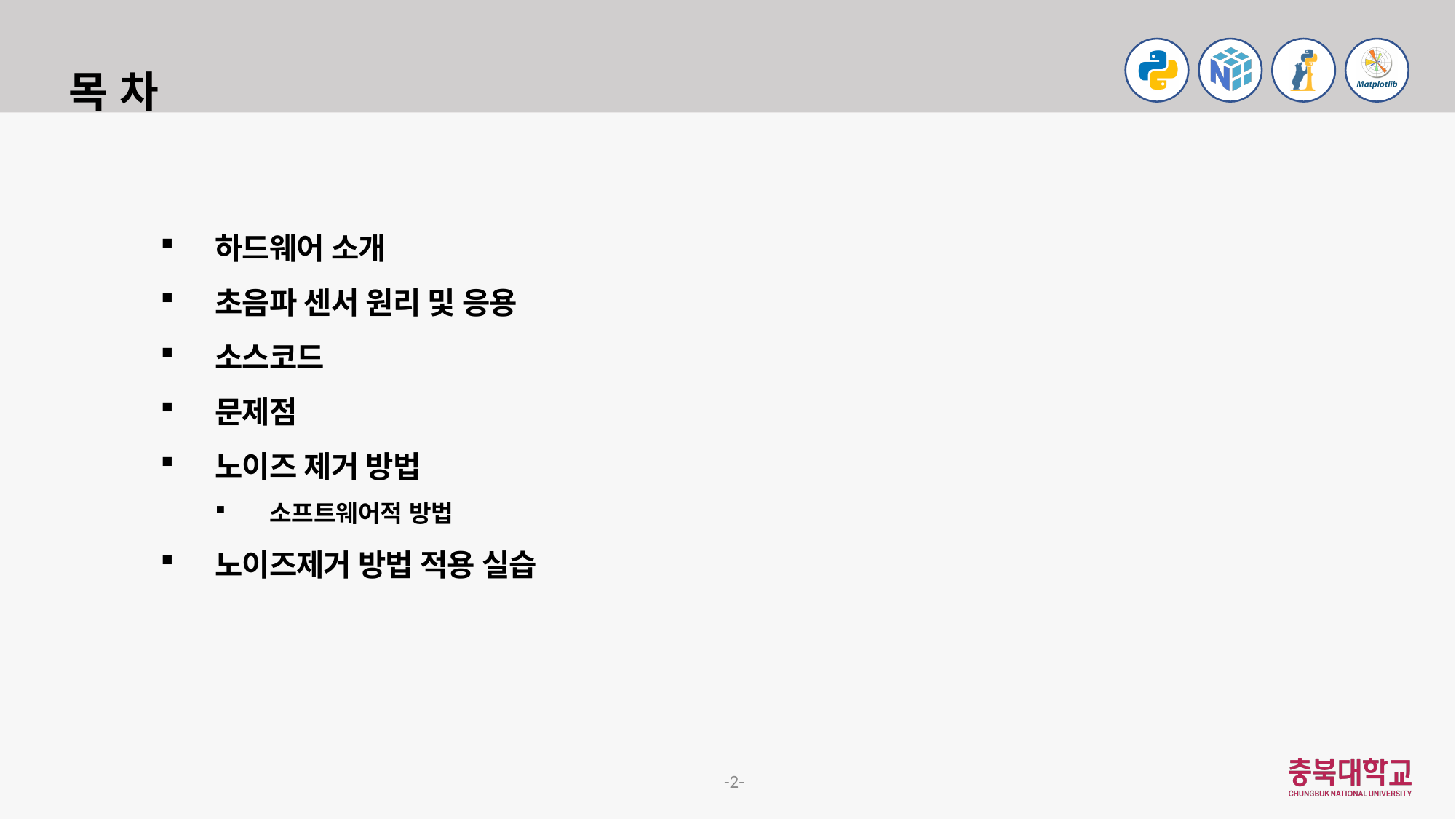

# 목 차
하드웨어 소개
초음파 센서 원리 및 응용
소스코드
문제점
노이즈 제거 방법
소프트웨어적 방법
노이즈제거 방법 적용 실습

2